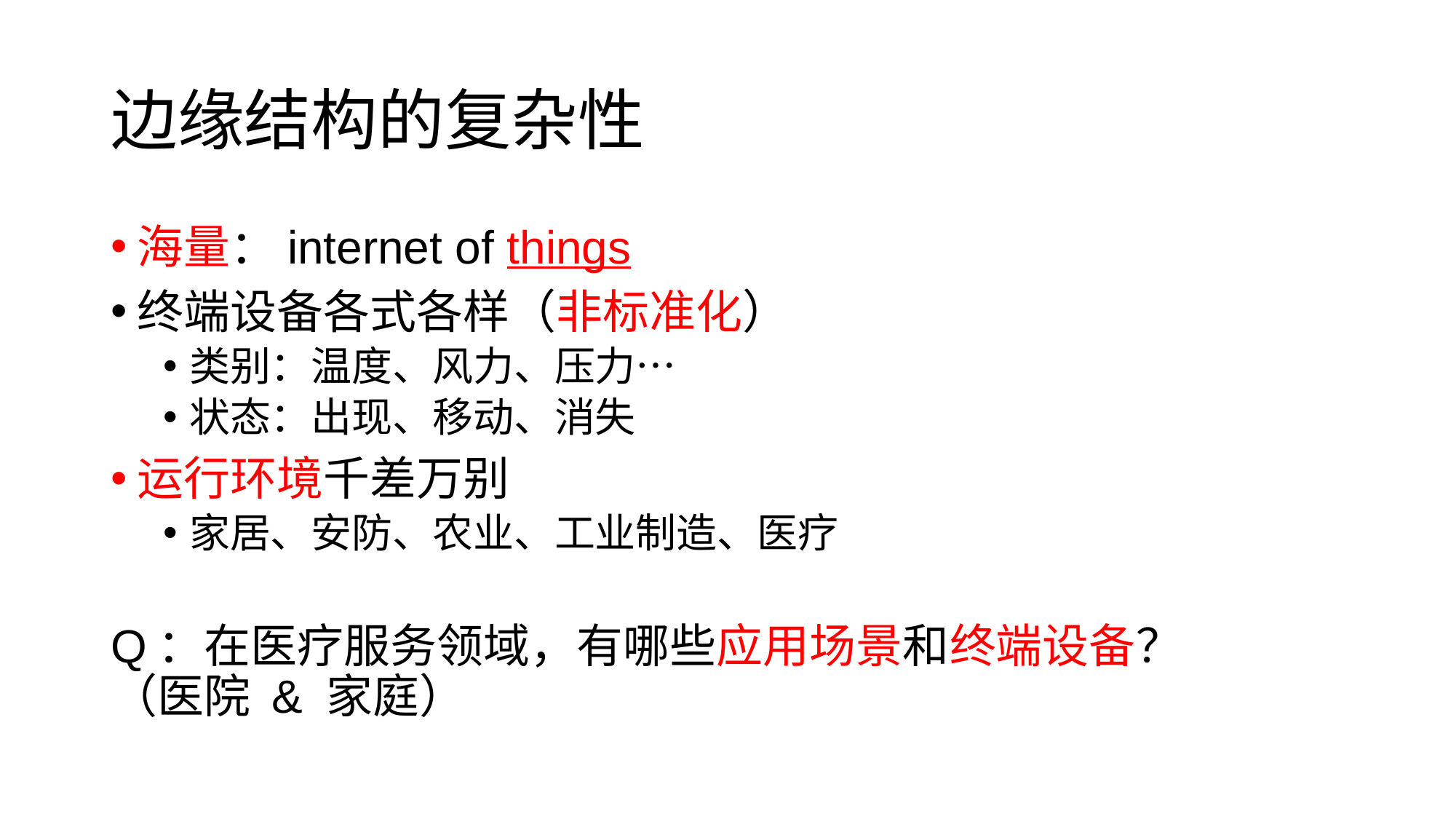

# 边缘结构的复杂性
海量：internet of things
终端设备各式各样（非标准化）
类别：温度、风力、压力…
状态：出现、移动、消失
运行环境千差万别
家居、安防、农业、工业制造、医疗

Q：在医疗服务领域，有哪些应用场景和终端设备？（医院 & 家庭）